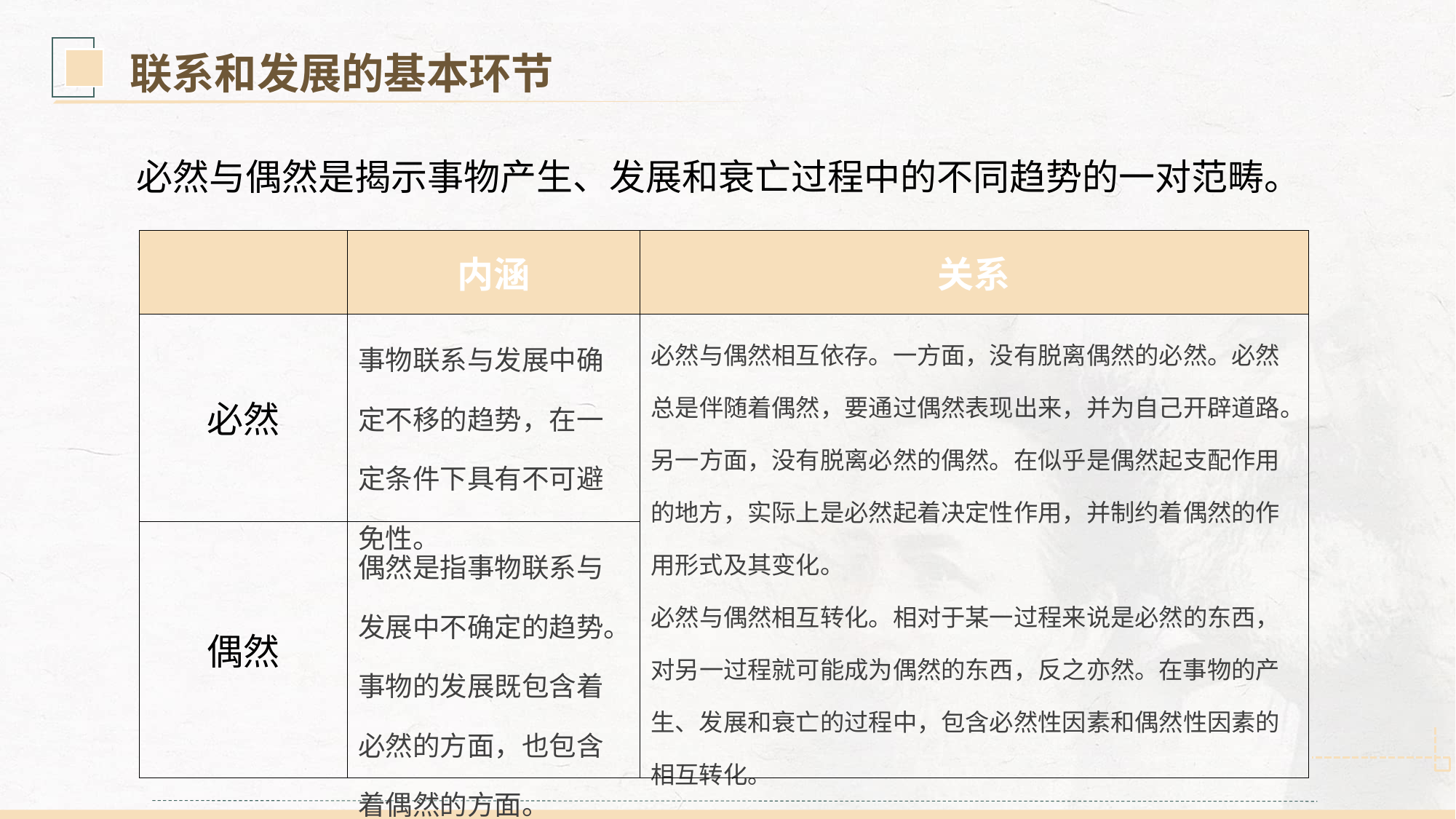

联系和发展的基本环节

必然与偶然是揭示事物产生、发展和衰亡过程中的不同趋势的一对范畴。
|  | 内涵 | 关系 |
| --- | --- | --- |
| 必然 | 事物联系与发展中确定不移的趋势，在一定条件下具有不可避免性。 | 必然与偶然相互依存。一方面，没有脱离偶然的必然。必然总是伴随着偶然，要通过偶然表现出来，并为自己开辟道路。另一方面，没有脱离必然的偶然。在似乎是偶然起支配作用的地方，实际上是必然起着决定性作用，并制约着偶然的作用形式及其变化。 必然与偶然相互转化。相对于某一过程来说是必然的东西，对另一过程就可能成为偶然的东西，反之亦然。在事物的产生、发展和衰亡的过程中，包含必然性因素和偶然性因素的相互转化。 |
| 偶然 | 偶然是指事物联系与发展中不确定的趋势。事物的发展既包含着必然的方面，也包含着偶然的方面。 |  |